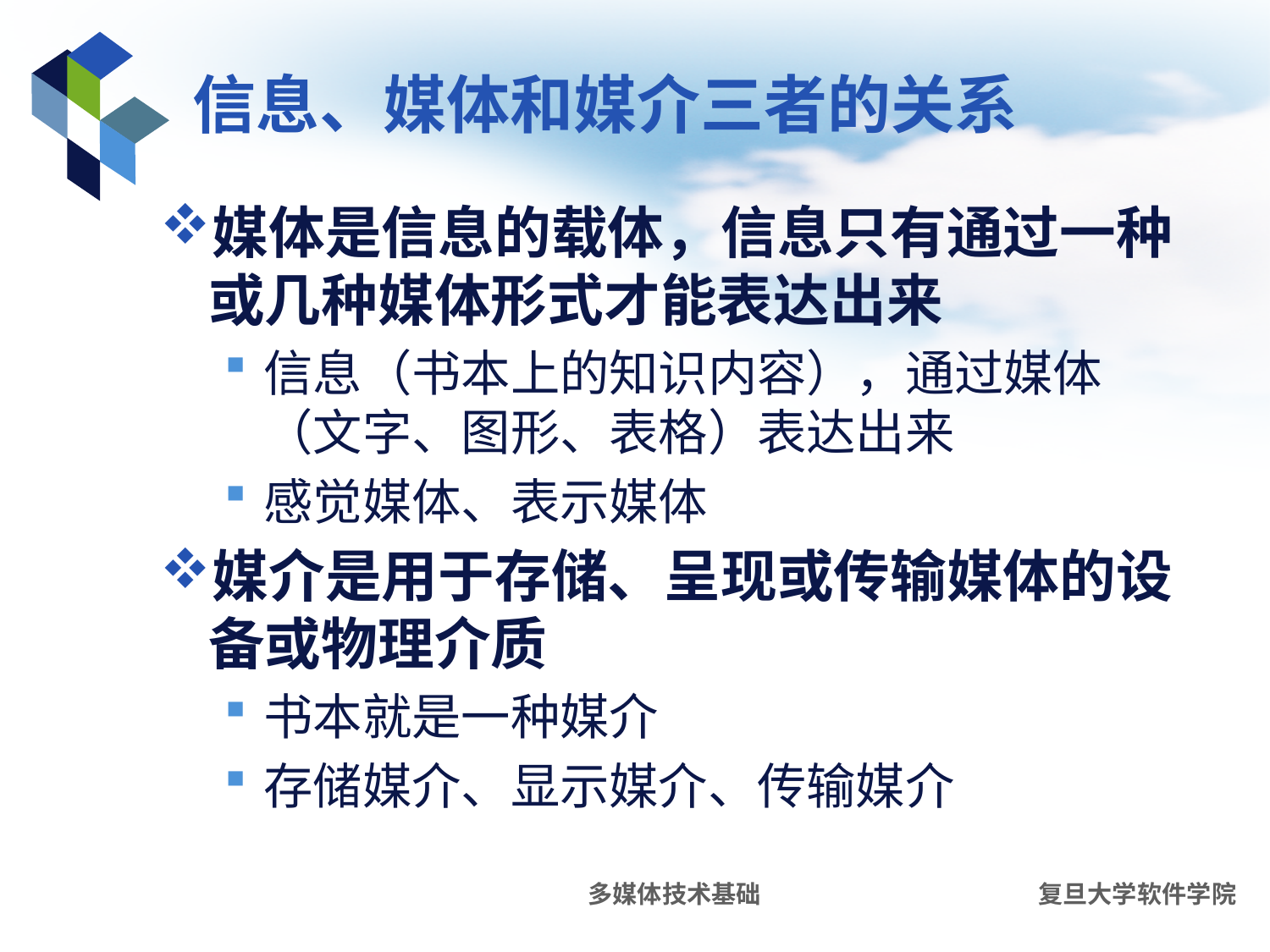

# 信息、媒体和媒介三者的关系
媒体是信息的载体，信息只有通过一种或几种媒体形式才能表达出来
信息（书本上的知识内容），通过媒体（文字、图形、表格）表达出来
感觉媒体、表示媒体
媒介是用于存储、呈现或传输媒体的设备或物理介质
书本就是一种媒介
存储媒介、显示媒介、传输媒介
多媒体技术基础